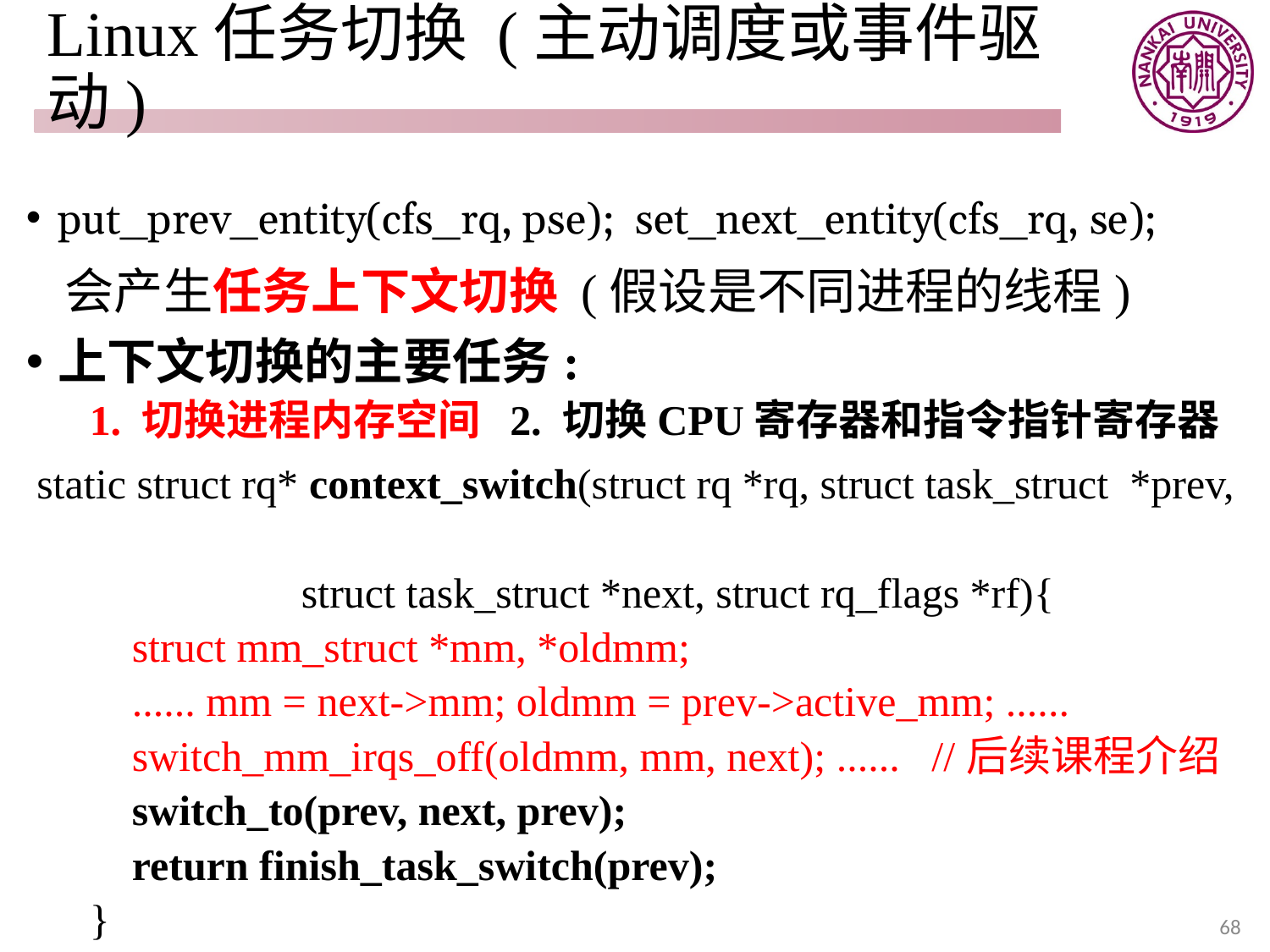

# Linux任务切换 (主动调度或事件驱动)
put_prev_entity(cfs_rq, pse);  set_next_entity(cfs_rq, se);
   会产生任务上下文切换 (假设是不同进程的线程)
上下文切换的主要任务:
1. 切换进程内存空间  2. 切换CPU寄存器和指令指针寄存器
 static struct rq* context_switch(struct rq *rq, struct task_struct  *prev,
                          struct task_struct *next, struct rq_flags *rf){
    struct mm_struct *mm, *oldmm;
    ...... mm = next->mm; oldmm = prev->active_mm; ......
    switch_mm_irqs_off(oldmm, mm, next); ......   //后续课程介绍
    switch_to(prev, next, prev);
    return finish_task_switch(prev);
}

68